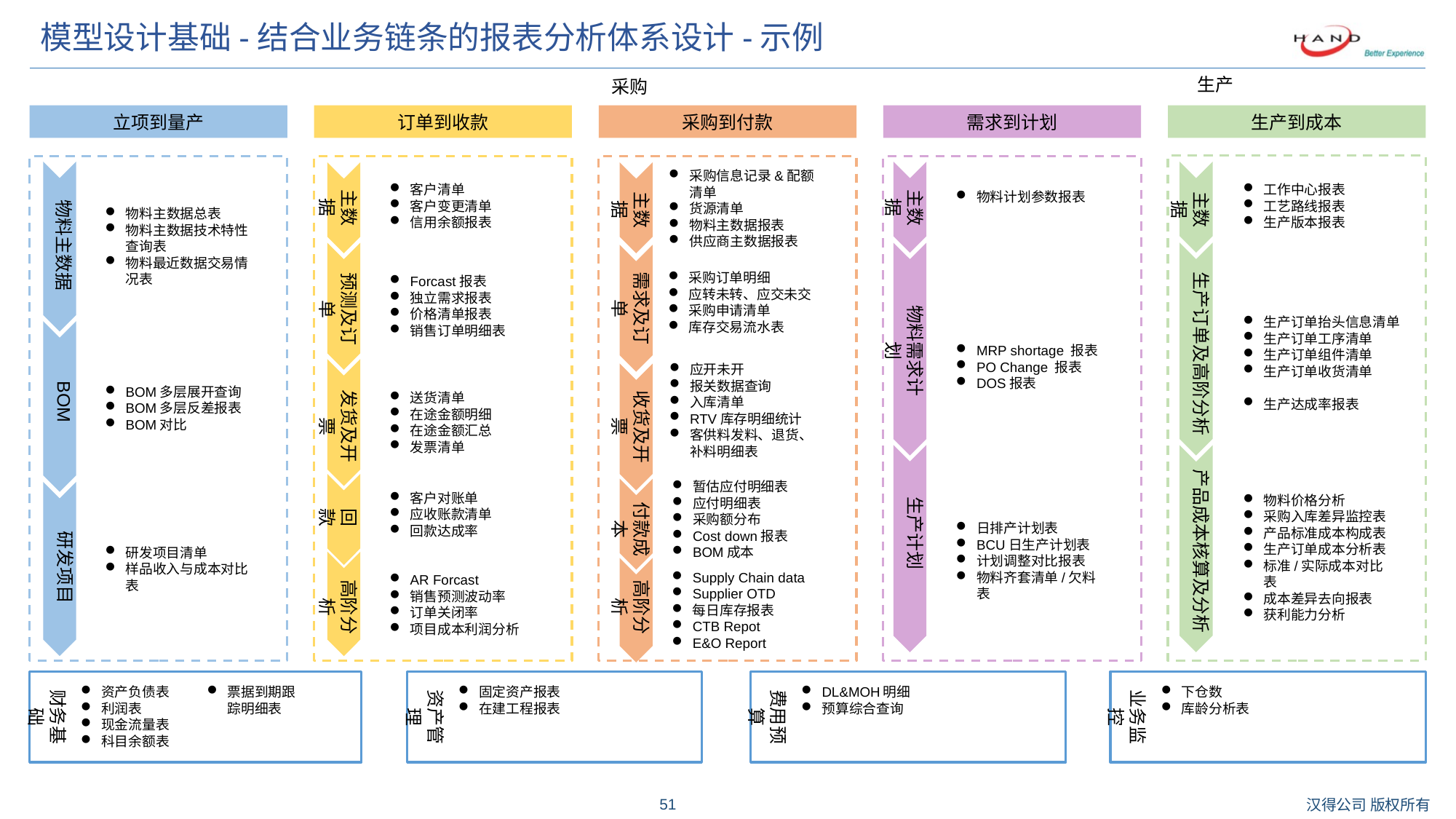

# 模型设计基础-结合业务链条的报表分析体系设计-示例
生产
采购
立项到量产
订单到收款
采购到付款
需求到计划
生产到成本

采购信息记录&配额清单
货源清单
物料主数据报表
供应商主数据报表
主数据
主数据
主数据
主数据
客户清单
客户变更清单
信用余额报表
工作中心报表
工艺路线报表
生产版本报表
物料主数据
物料计划参数报表

物料主数据总表
物料主数据技术特性查询表
物料最近数据交易情况表

生产订单及高阶分析
需求及订单
预测及订单
采购订单明细
应转未转、应交未交
采购申请清单
库存交易流水表
Forcast报表
独立需求报表
价格清单报表
销售订单明细表
物料需求计划

生产订单抬头信息清单
生产订单工序清单
生产订单组件清单
生产订单收货清单

生产达成率报表

MRP shortage 报表
PO Change 报表
DOS报表
BOM
应开未开
报关数据查询
入库清单
RTV库存明细统计
客供料发料、退货、补料明细表
发货及开票
收货及开票
BOM多层展开查询
BOM多层反差报表
BOM对比
送货清单
在途金额明细
在途金额汇总
发票清单

生产计划
产品成本核算及分析
暂估应付明细表
应付明细表
采购额分布
Cost down报表
BOM成本
客户对账单
应收账款清单
回款达成率
付款成本
物料价格分析
采购入库差异监控表
产品标准成本构成表
生产订单成本分析表
标准/实际成本对比表
成本差异去向报表
获利能力分析
回款

研发项目

日排产计划表
BCU日生产计划表
计划调整对比报表
物料齐套清单/欠料表

研发项目清单
样品收入与成本对比表

高阶分析
高阶分析
Supply Chain data
Supplier OTD
每日库存报表
CTB Repot
E&O Report
AR Forcast
销售预测波动率
订单关闭率
项目成本利润分析

财务基础
资产管理
费用预算
业务监控
资产负债表
利润表
现金流量表
科目余额表
票据到期跟踪明细表
固定资产报表
在建工程报表
DL&MOH明细
预算综合查询
下仓数
库龄分析表